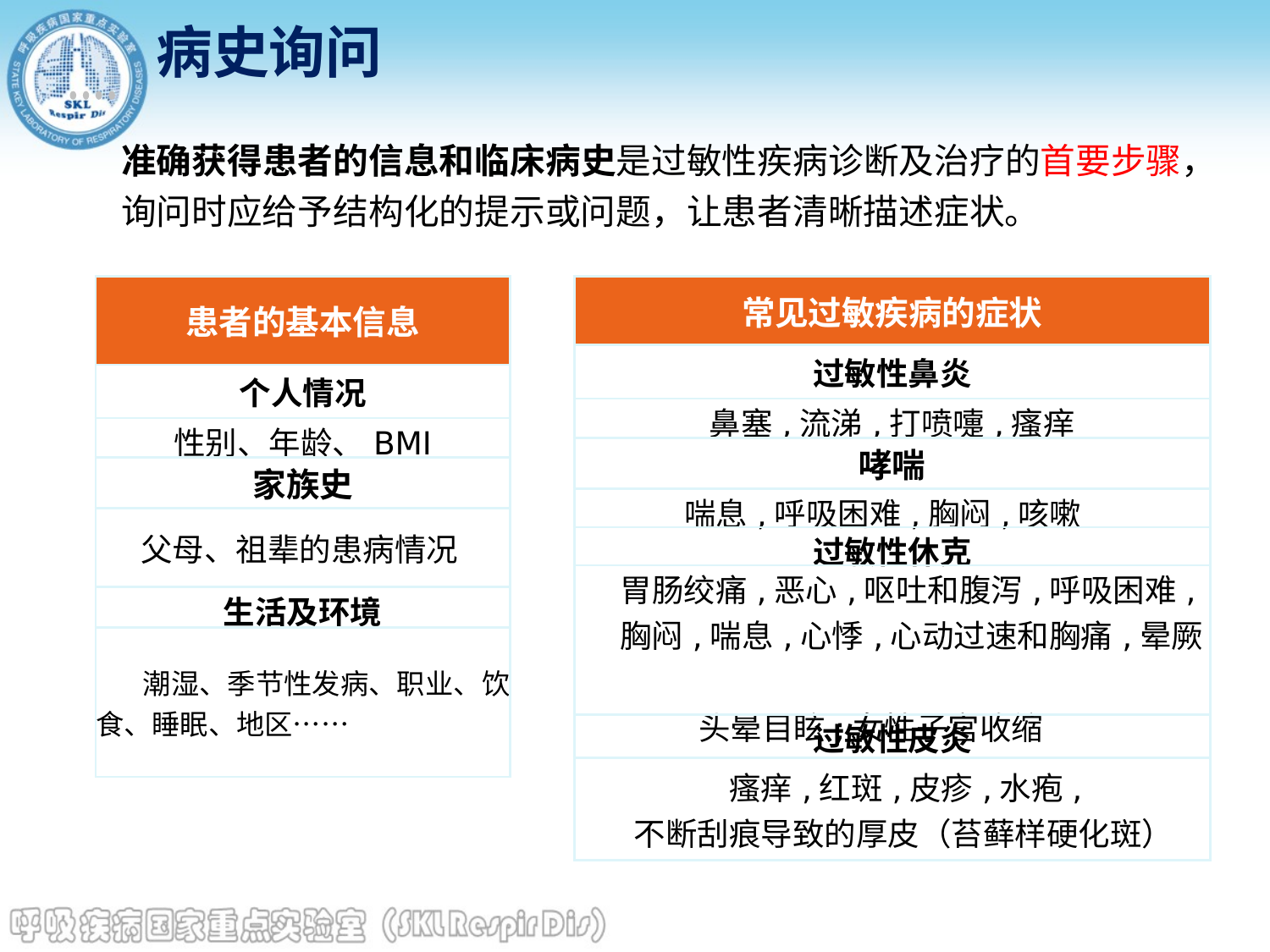

病史询问

准确获得患者的信息和临床病史是过敏性疾病诊断及治疗的首要步骤，询问时应给予结构化的提示或问题，让患者清晰描述症状。
| 患者的基本信息 |
| --- |
| 个人情况 |
| 性别、年龄、BMI |
| 家族史 |
| 父母、祖辈的患病情况 |
| 生活及环境 |
| 潮湿、季节性发病、职业、饮食、睡眠、地区…… |
| 常见过敏疾病的症状 |
| --- |
| 过敏性鼻炎 |
| 鼻塞,流涕,打喷嚏,瘙痒 |
| 哮喘 |
| 喘息,呼吸困难,胸闷,咳嗽 |
| 过敏性休克 |
| 胃肠绞痛,恶心,呕吐和腹泻,呼吸困难, 胸闷,喘息,心悸,心动过速和胸痛,晕厥 头晕目眩;女性子宫收缩 |
| 过敏性皮炎 |
| 瘙痒,红斑,皮疹,水疱, 不断刮痕导致的厚皮（苔藓样硬化斑） |